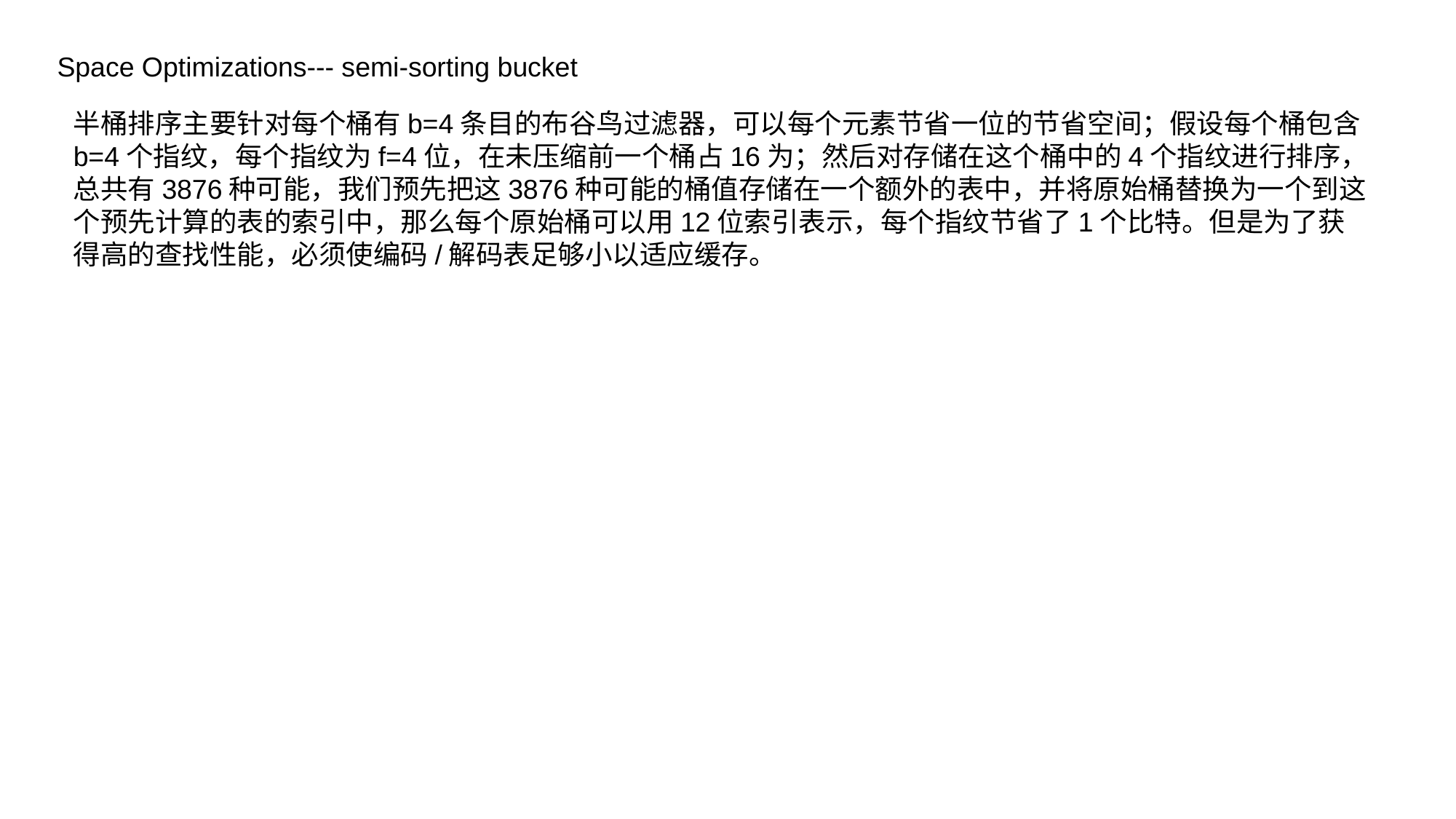

Space Optimizations--- semi-sorting bucket
半桶排序主要针对每个桶有b=4条目的布谷鸟过滤器，可以每个元素节省一位的节省空间；假设每个桶包含b=4个指纹，每个指纹为f=4位，在未压缩前一个桶占16为；然后对存储在这个桶中的4个指纹进行排序，总共有3876种可能，我们预先把这3876种可能的桶值存储在一个额外的表中，并将原始桶替换为一个到这个预先计算的表的索引中，那么每个原始桶可以用12位索引表示，每个指纹节省了1个比特。但是为了获得高的查找性能，必须使编码/解码表足够小以适应缓存。